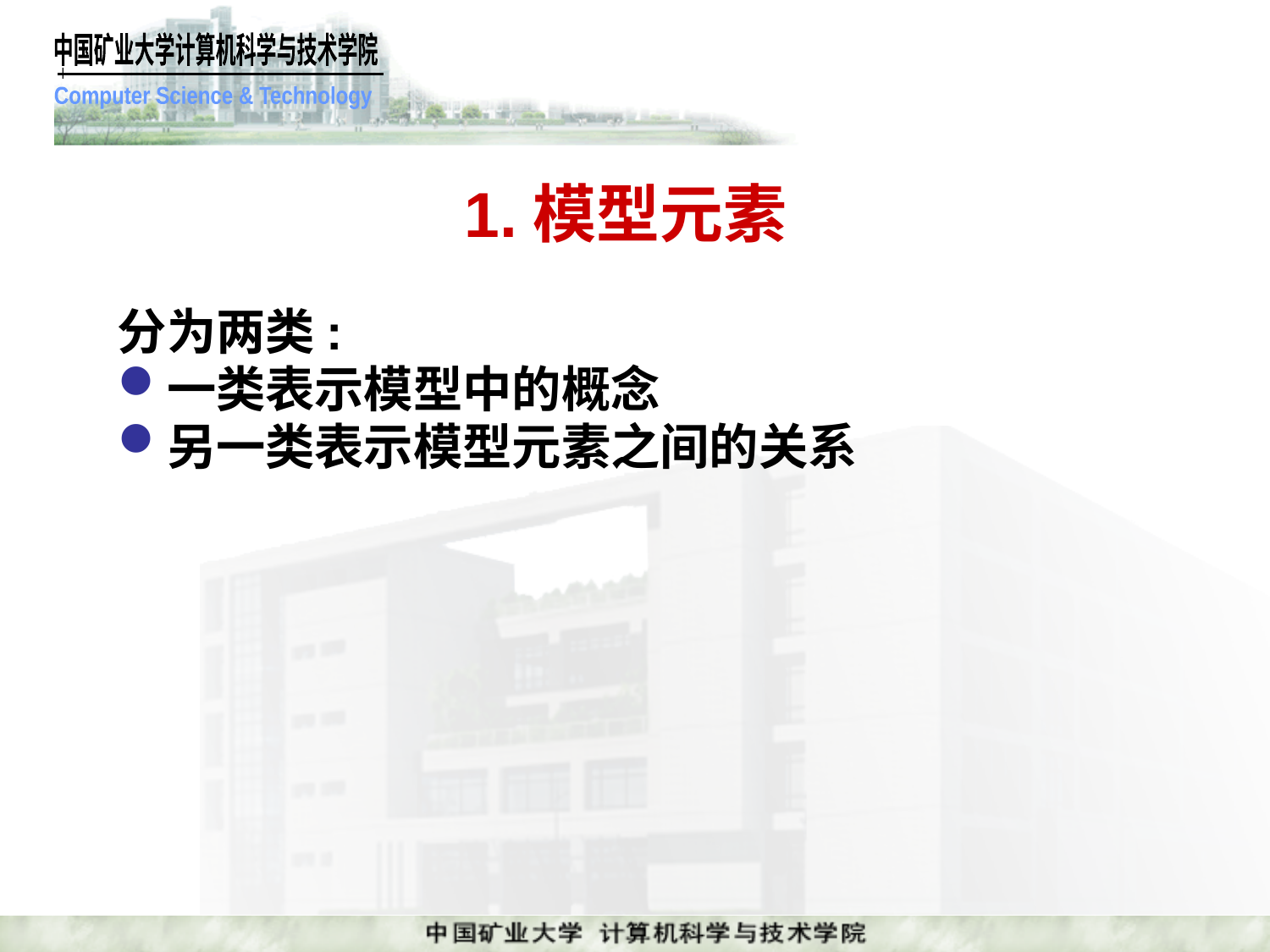

# 1.模型元素
分为两类:
一类表示模型中的概念
另一类表示模型元素之间的关系